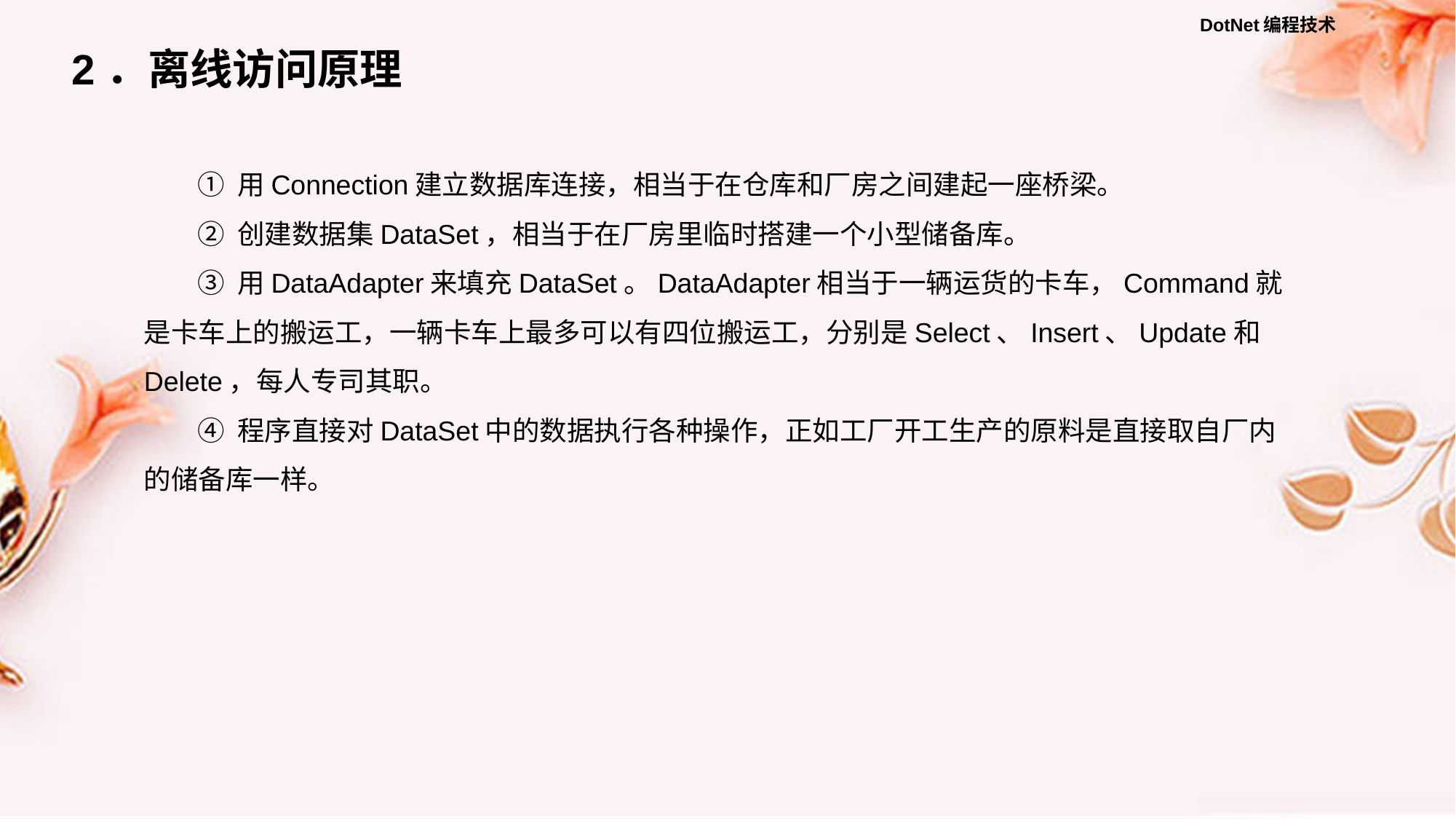

2．离线访问原理
① 用Connection建立数据库连接，相当于在仓库和厂房之间建起一座桥梁。
② 创建数据集DataSet，相当于在厂房里临时搭建一个小型储备库。
③ 用DataAdapter来填充DataSet。DataAdapter相当于一辆运货的卡车，Command就是卡车上的搬运工，一辆卡车上最多可以有四位搬运工，分别是Select、Insert、Update和Delete，每人专司其职。
④ 程序直接对DataSet中的数据执行各种操作，正如工厂开工生产的原料是直接取自厂内的储备库一样。